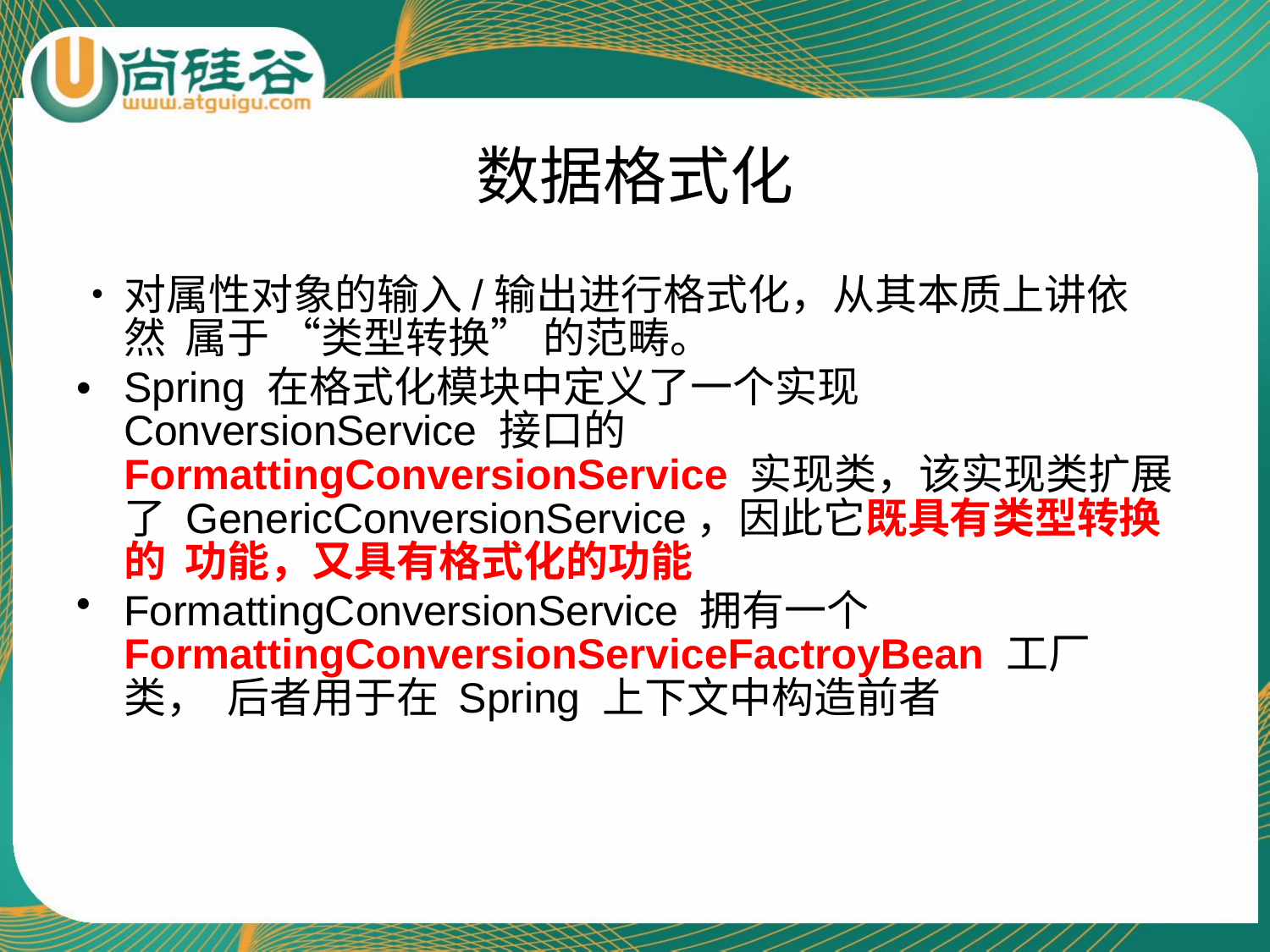

# 数据格式化
•	对属性对象的输入/输出进行格式化，从其本质上讲依然  属于 “类型转换” 的范畴。
•	Spring 在格式化模块中定义了一个实现  ConversionService 接口的  FormattingConversionService 实现类，该实现类扩展  了 GenericConversionService，因此它既具有类型转换的  功能，又具有格式化的功能
FormattingConversionService 拥有一个  FormattingConversionServiceFactroyBean 工厂类，  后者用于在 Spring 上下文中构造前者